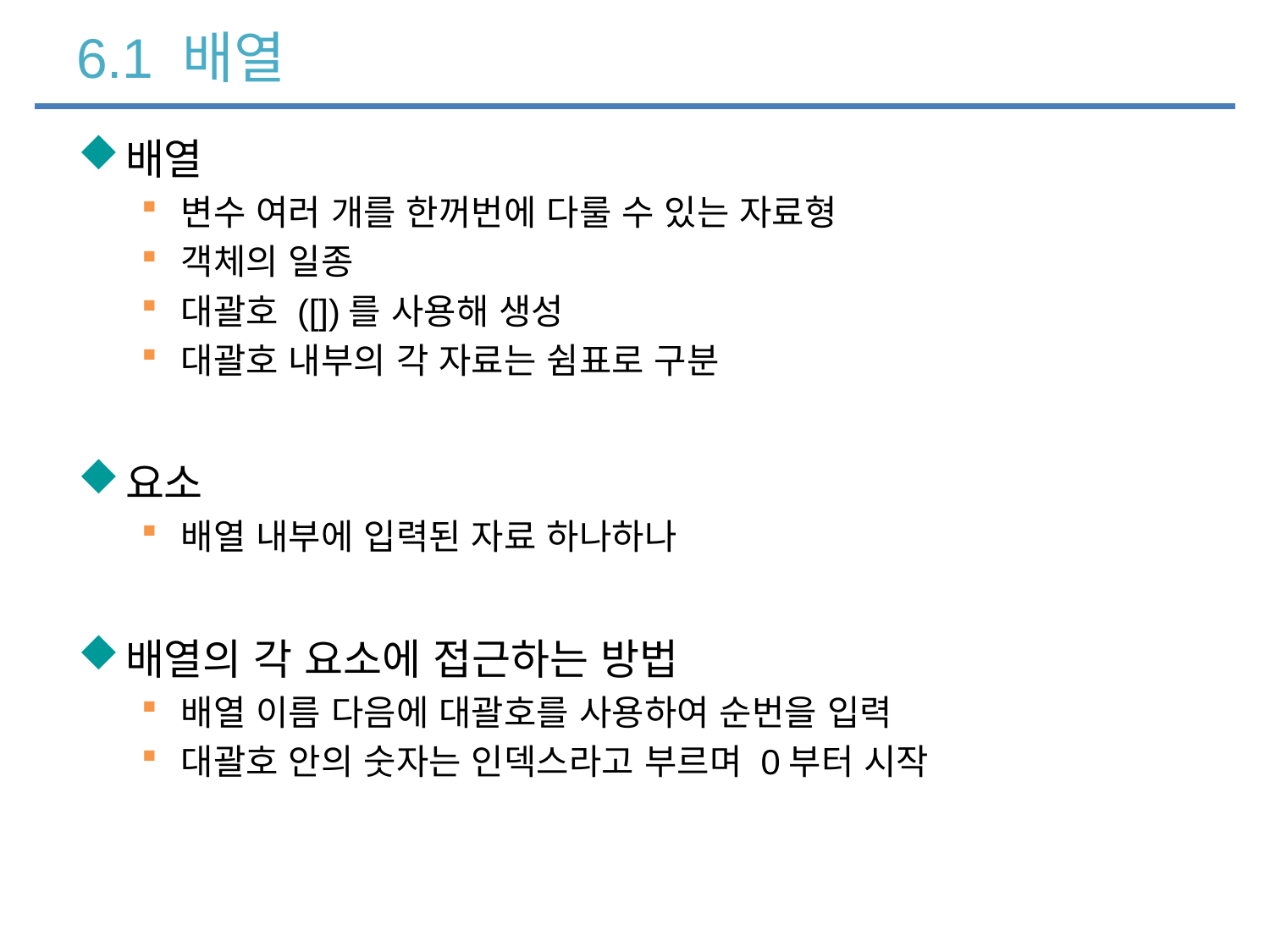

# 6.1 배열
배열
변수 여러 개를 한꺼번에 다룰 수 있는 자료형
객체의 일종
대괄호 ([])를 사용해 생성
대괄호 내부의 각 자료는 쉼표로 구분

요소
배열 내부에 입력된 자료 하나하나

배열의 각 요소에 접근하는 방법
배열 이름 다음에 대괄호를 사용하여 순번을 입력
대괄호 안의 숫자는 인덱스라고 부르며 0부터 시작